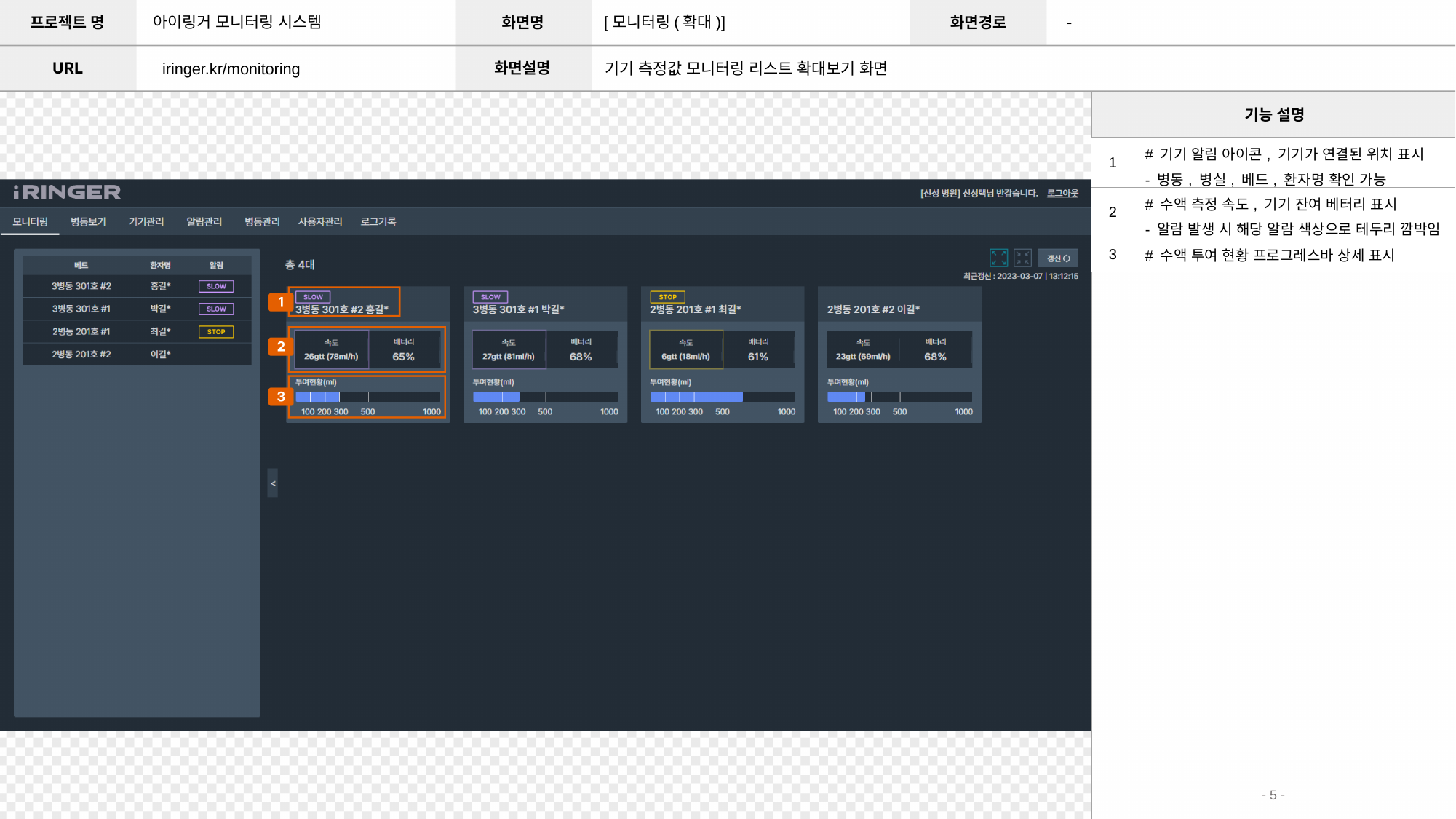

아이링거 모니터링 시스템
[모니터링(확대)]
-
iringer.kr/monitoring
기기 측정값 모니터링 리스트 확대보기 화면
| 1 | # 기기 알림 아이콘, 기기가 연결된 위치 표시 - 병동, 병실, 베드, 환자명 확인 가능 |
| --- | --- |
| 2 | # 수액 측정 속도, 기기 잔여 베터리 표시 - 알람 발생 시 해당 알람 색상으로 테두리 깜박임 |
| 3 | # 수액 투여 현황 프로그레스바 상세 표시 |
- 5 -